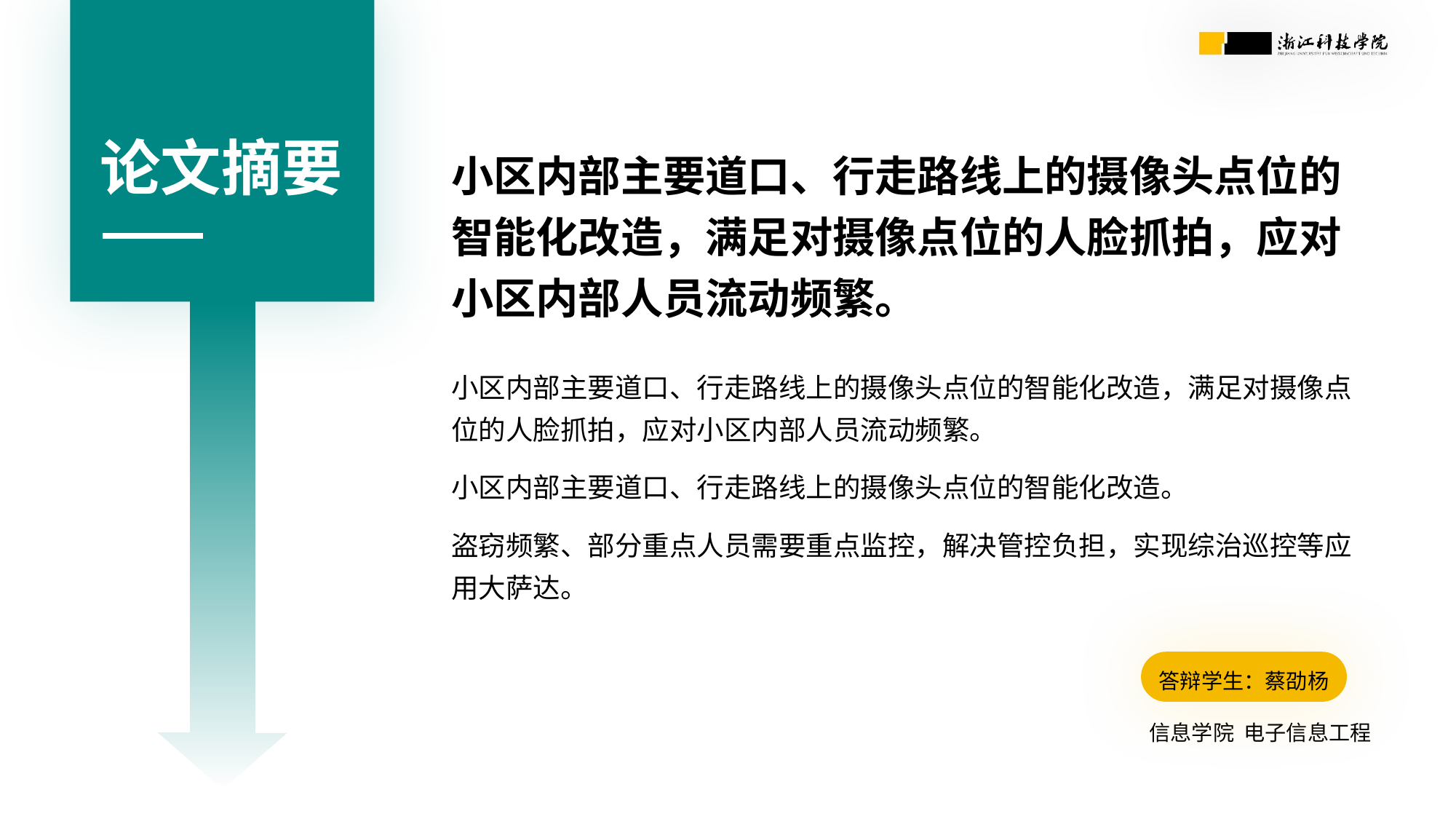

论文摘要
小区内部主要道口、行走路线上的摄像头点位的智能化改造，满足对摄像点位的人脸抓拍，应对小区内部人员流动频繁。

小区内部主要道口、行走路线上的摄像头点位的智能化改造，满足对摄像点位的人脸抓拍，应对小区内部人员流动频繁。
小区内部主要道口、行走路线上的摄像头点位的智能化改造。
盗窃频繁、部分重点人员需要重点监控，解决管控负担，实现综治巡控等应用大萨达。

答辩学生：蔡劭杨
信息学院  电子信息工程